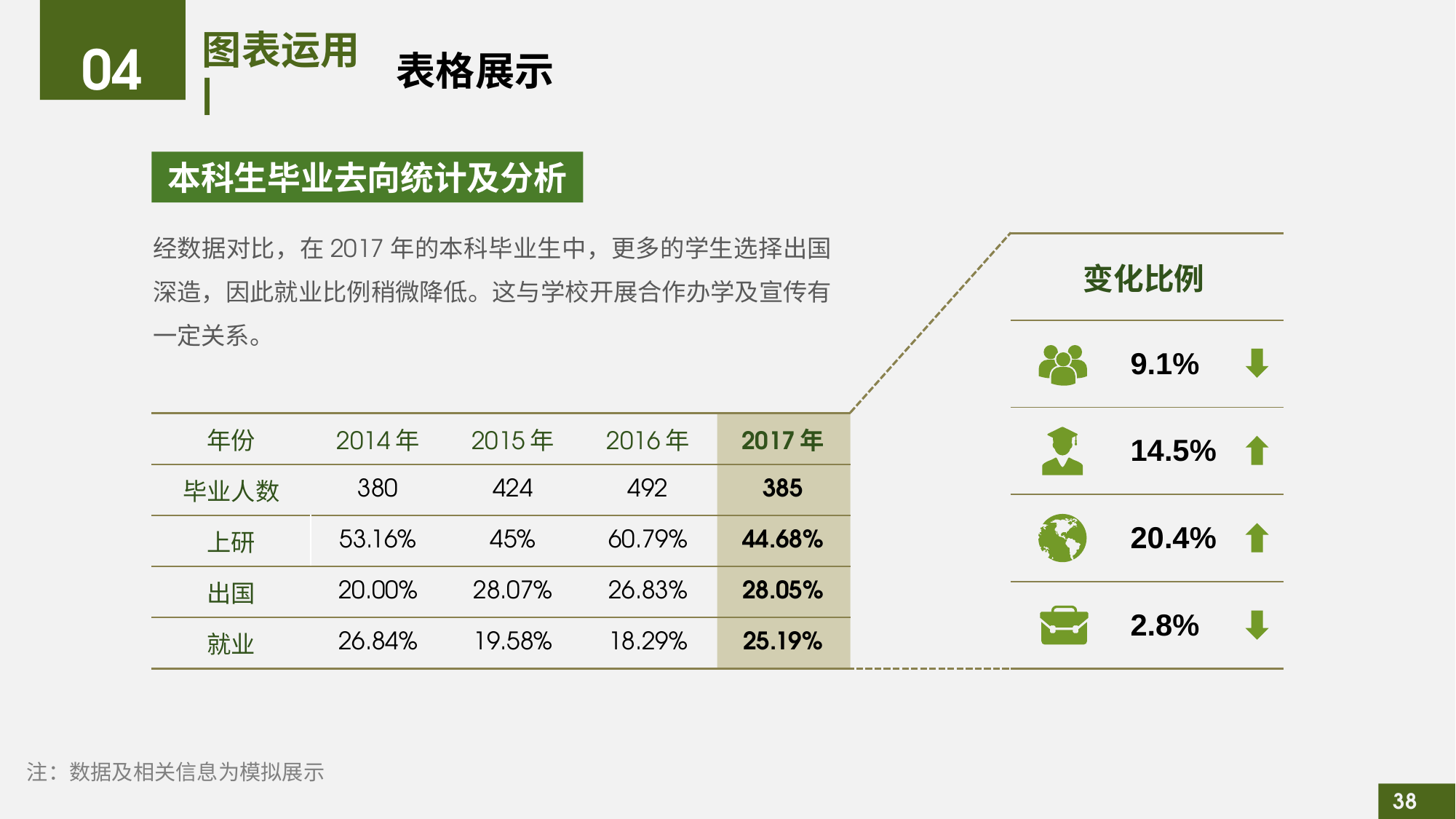

04
# 图表运用 |
表格展示
本科生毕业去向统计及分析
经数据对比，在2017年的本科毕业生中，更多的学生选择出国深造，因此就业比例稍微降低。这与学校开展合作办学及宣传有一定关系。
| 变化比例 |
| --- |
| 9.1% |
| 14.5% |
| 20.4% |
| 2.8% |

| 年份 | 2014年 | 2015年 | 2016年 | 2017年 |
| --- | --- | --- | --- | --- |
| 毕业人数 | 380 | 424 | 492 | 385 |
| 上研 | 53.16% | 45% | 60.79% | 44.68% |
| 出国 | 20.00% | 28.07% | 26.83% | 28.05% |
| 就业 | 26.84% | 19.58% | 18.29% | 25.19% |

注：数据及相关信息为模拟展示